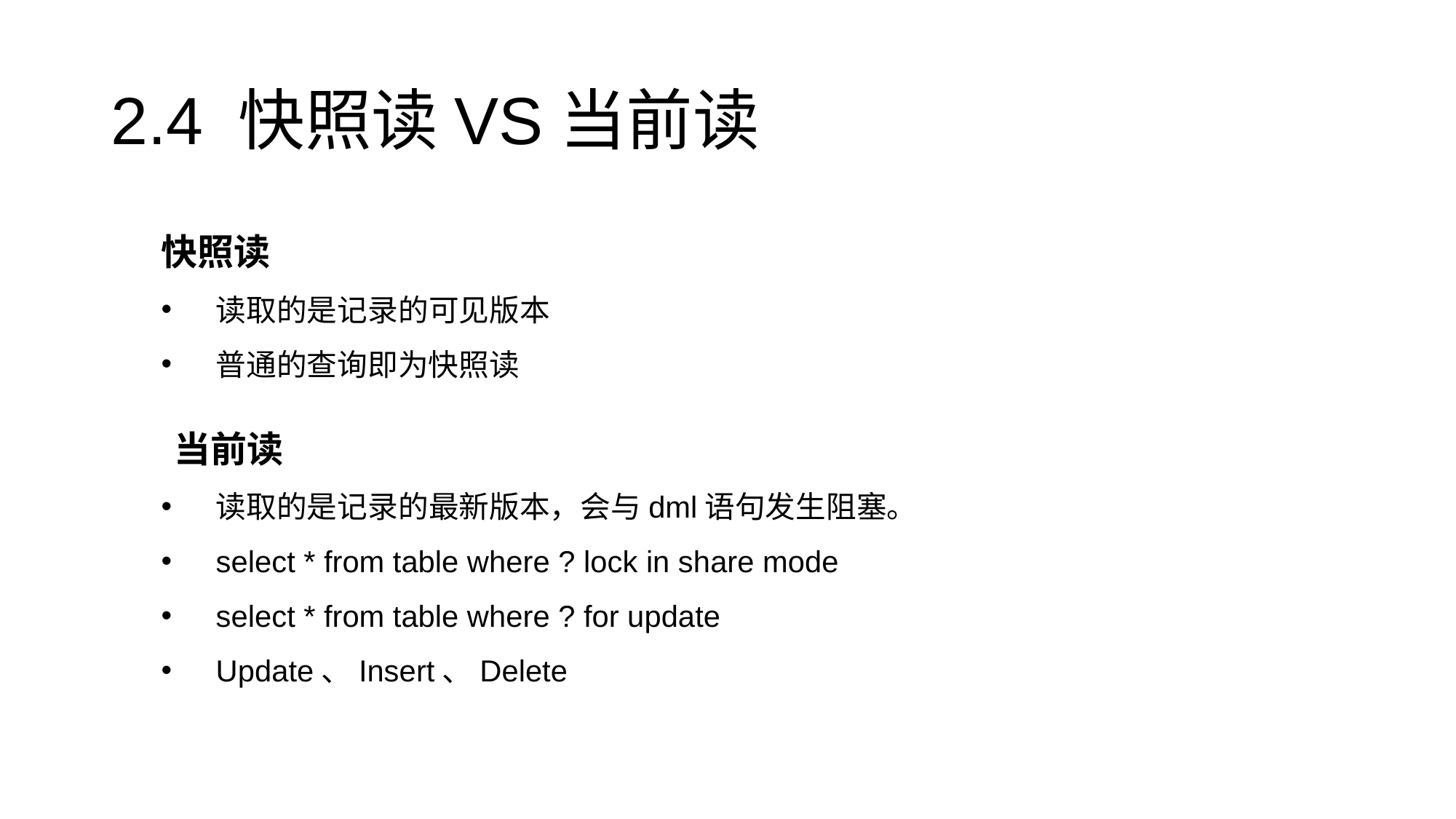

# 2.4 快照读VS当前读
快照读
读取的是记录的可见版本
普通的查询即为快照读
 当前读
读取的是记录的最新版本，会与dml语句发生阻塞。
select * from table where ? lock in share mode
select * from table where ? for update
Update、Insert、Delete